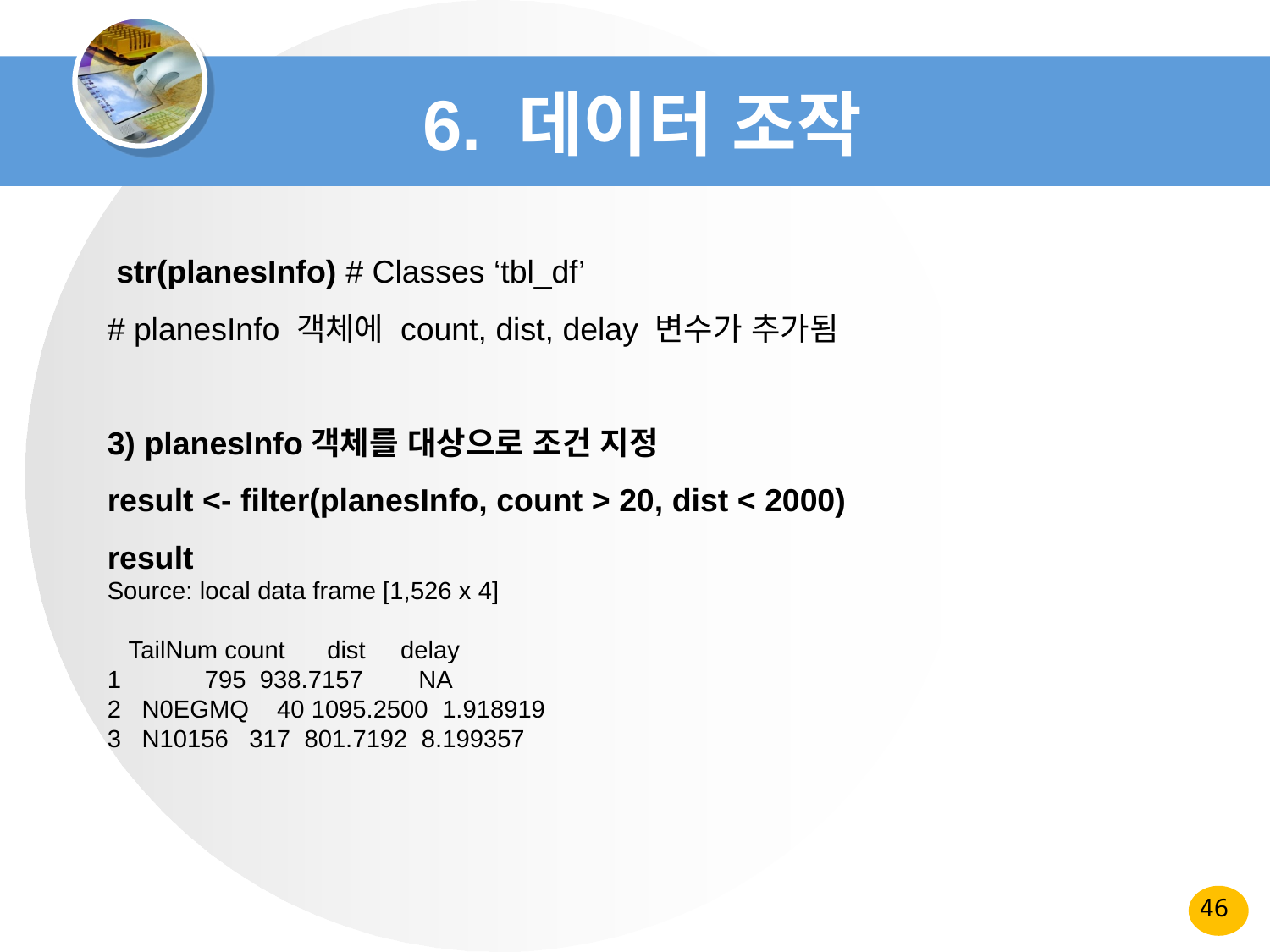

# 6. 데이터 조작
 str(planesInfo) # Classes ‘tbl_df’
# planesInfo 객체에 count, dist, delay 변수가 추가됨

3) planesInfo객체를 대상으로 조건 지정
result <- filter(planesInfo, count > 20, dist < 2000)
result
Source: local data frame [1,526 x 4]

   TailNum count      dist     delay
1            795  938.7157        NA
2   N0EGMQ    40 1095.2500  1.918919
3   N10156   317  801.7192  8.199357
46